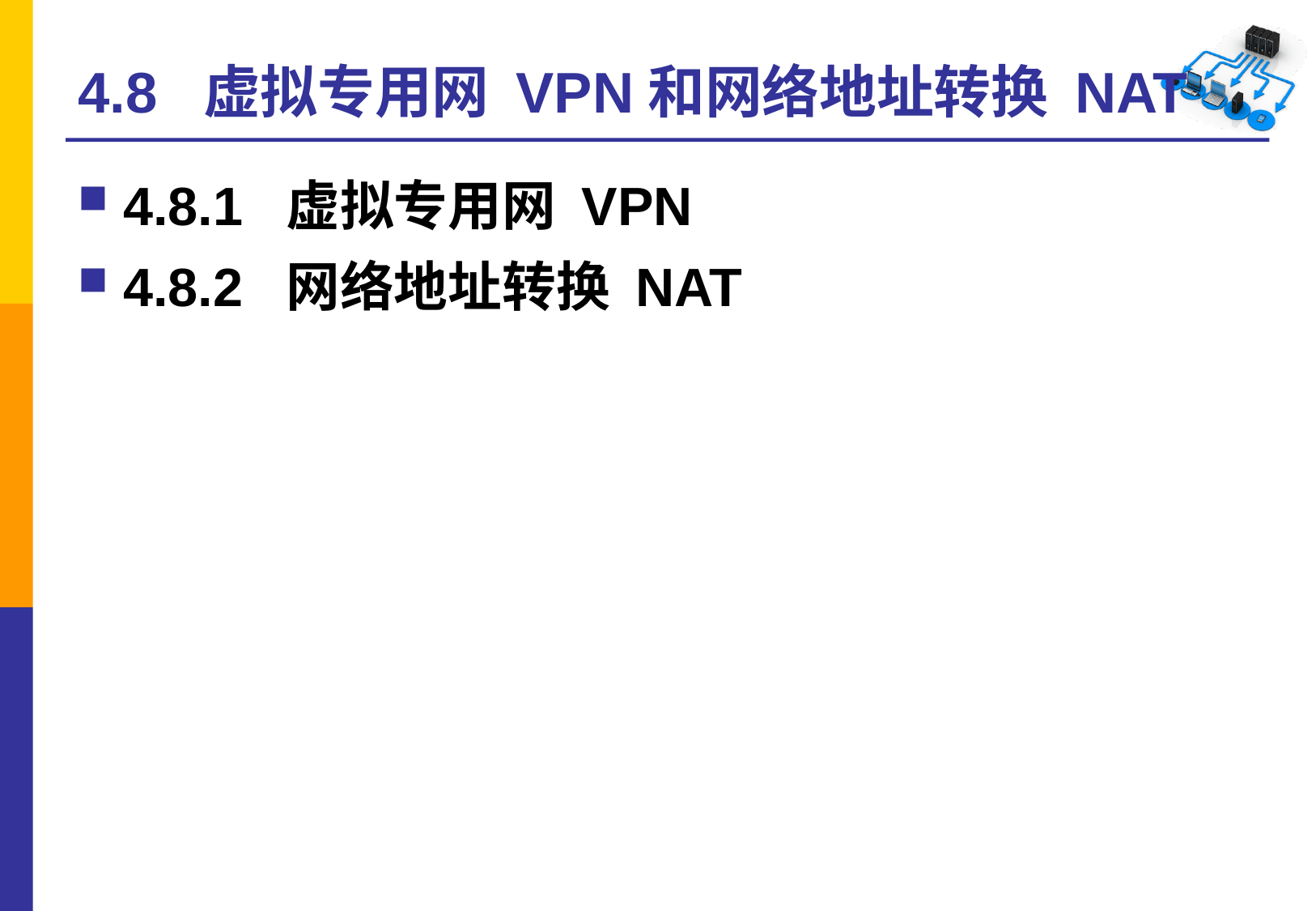

# 4.8  虚拟专用网 VPN和网络地址转换 NAT
4.8.1  虚拟专用网 VPN
4.8.2  网络地址转换 NAT